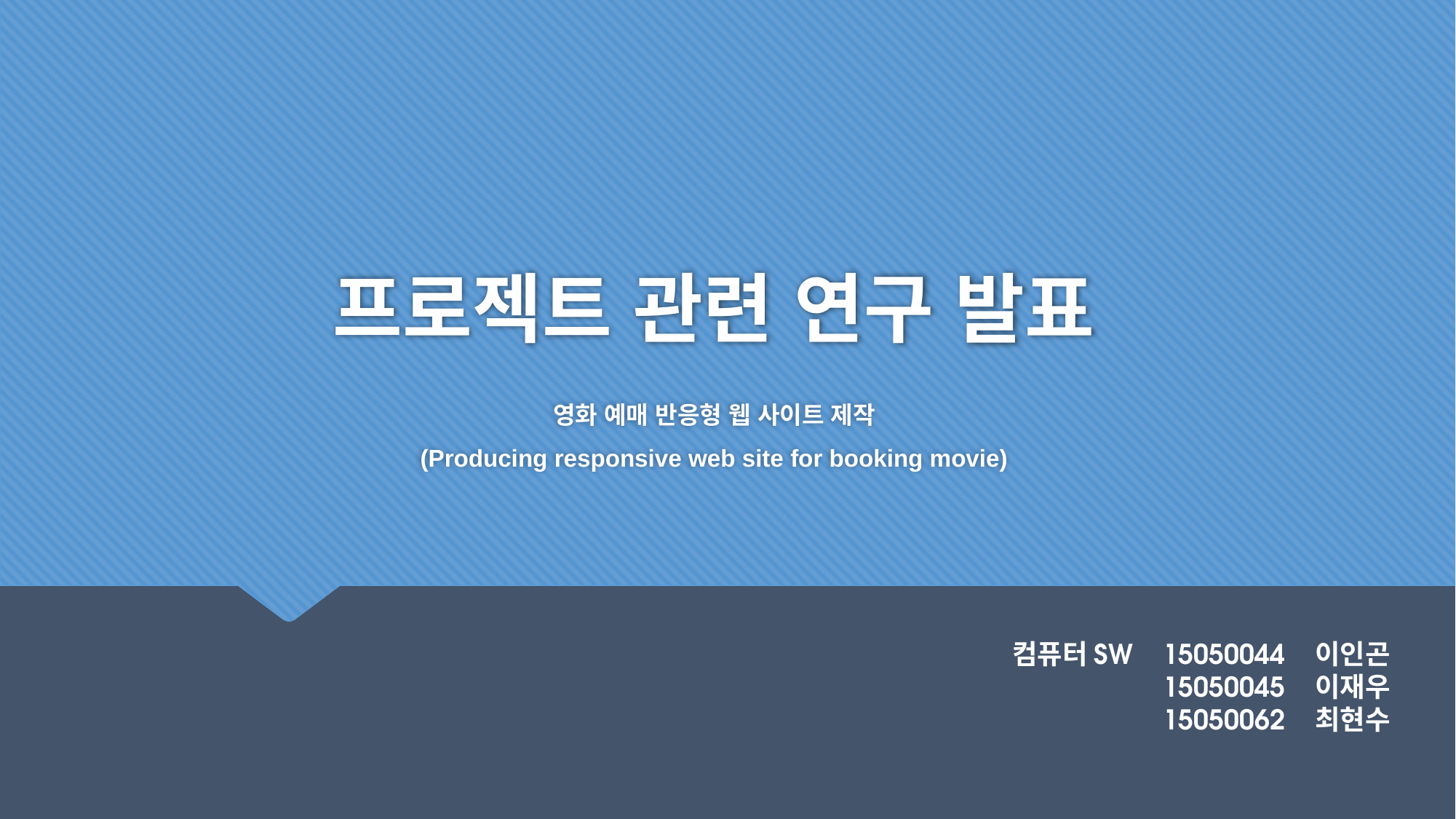

# 프로젝트 관련 연구 발표
영화 예매 반응형 웹 사이트 제작
(Producing responsive web site for booking movie)

컴퓨터SW    15050044   이인곤
15050045   이재우
15050062   최현수